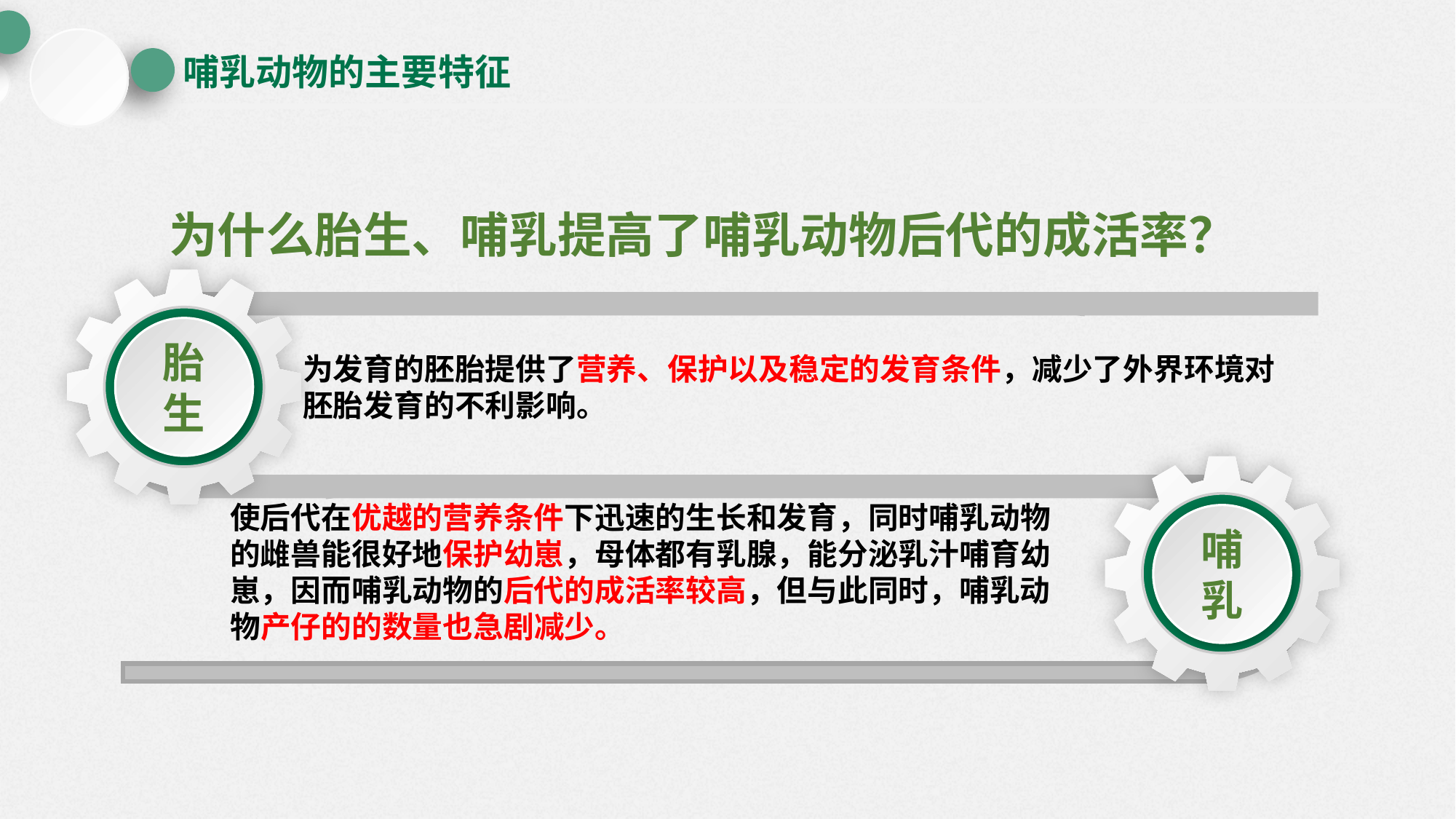

哺乳动物的主要特征
为什么胎生、哺乳提高了哺乳动物后代的成活率？

胎生

01
为发育的胚胎提供了营养、保护以及稳定的发育条件，减少了外界环境对胚胎发育的不利影响。

哺乳

使后代在优越的营养条件下迅速的生长和发育，同时哺乳动物的雌兽能很好地保护幼崽，母体都有乳腺，能分泌乳汁哺育幼崽，因而哺乳动物的后代的成活率较高，但与此同时，哺乳动物产仔的的数量也急剧减少。